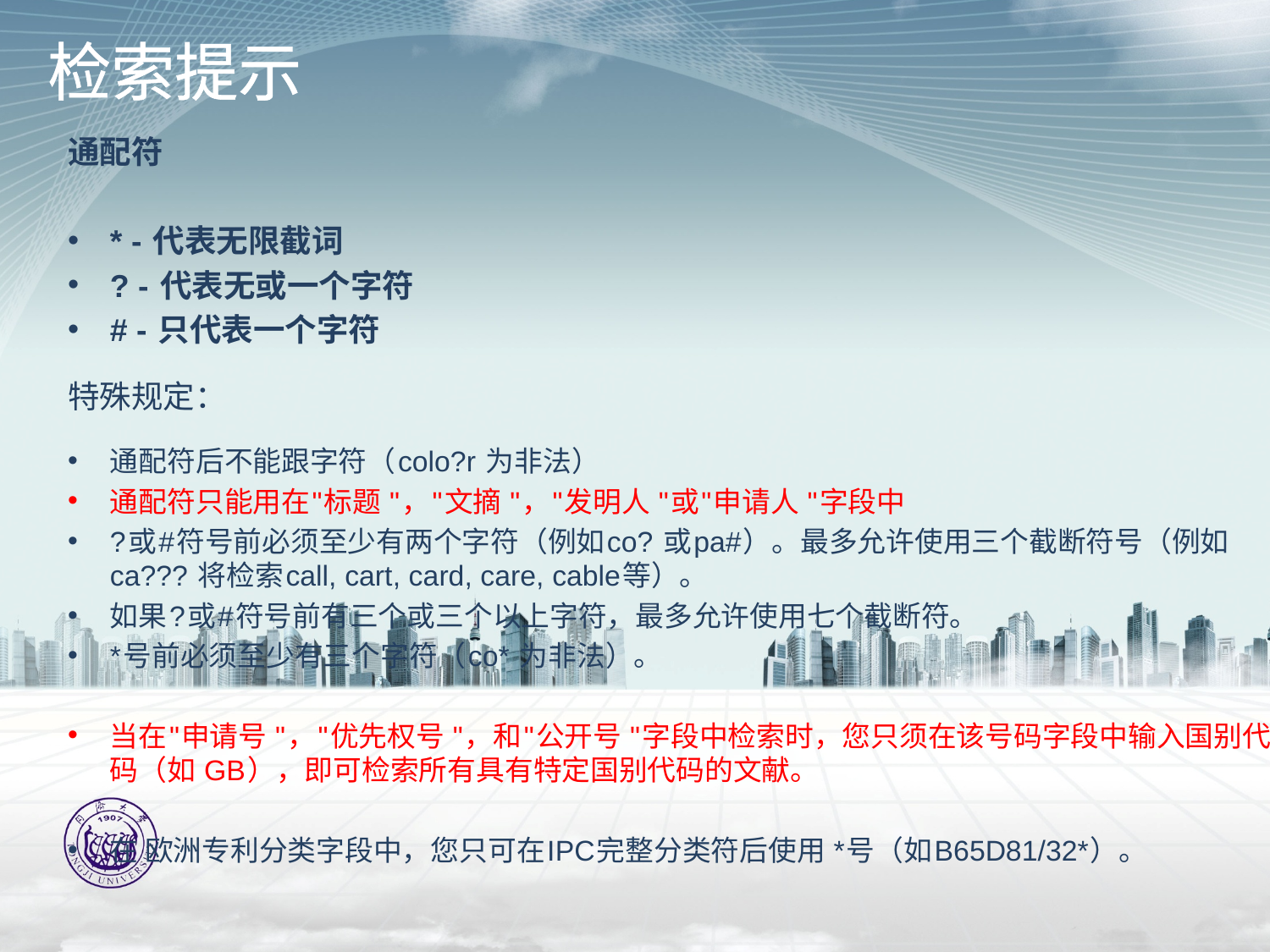

# 检索提示
通配符

* - 代表无限截词
? - 代表无或一个字符
# - 只代表一个字符

特殊规定：

通配符后不能跟字符（colo?r 为非法）
通配符只能用在"标题 "，"文摘 "，"发明人 "或"申请人 "字段中
?或#符号前必须至少有两个字符（例如co? 或pa#）。最多允许使用三个截断符号（例如ca??? 将检索call, cart, card, care, cable等）。
如果?或#符号前有三个或三个以上字符，最多允许使用七个截断符。
*号前必须至少有三个字符（co* 为非法）。

当在"申请号 "，"优先权号 "，和"公开号 "字段中检索时，您只须在该号码字段中输入国别代码（如 GB），即可检索所有具有特定国别代码的文献。

在 欧洲专利分类字段中，您只可在IPC完整分类符后使用 *号（如B65D81/32*）。